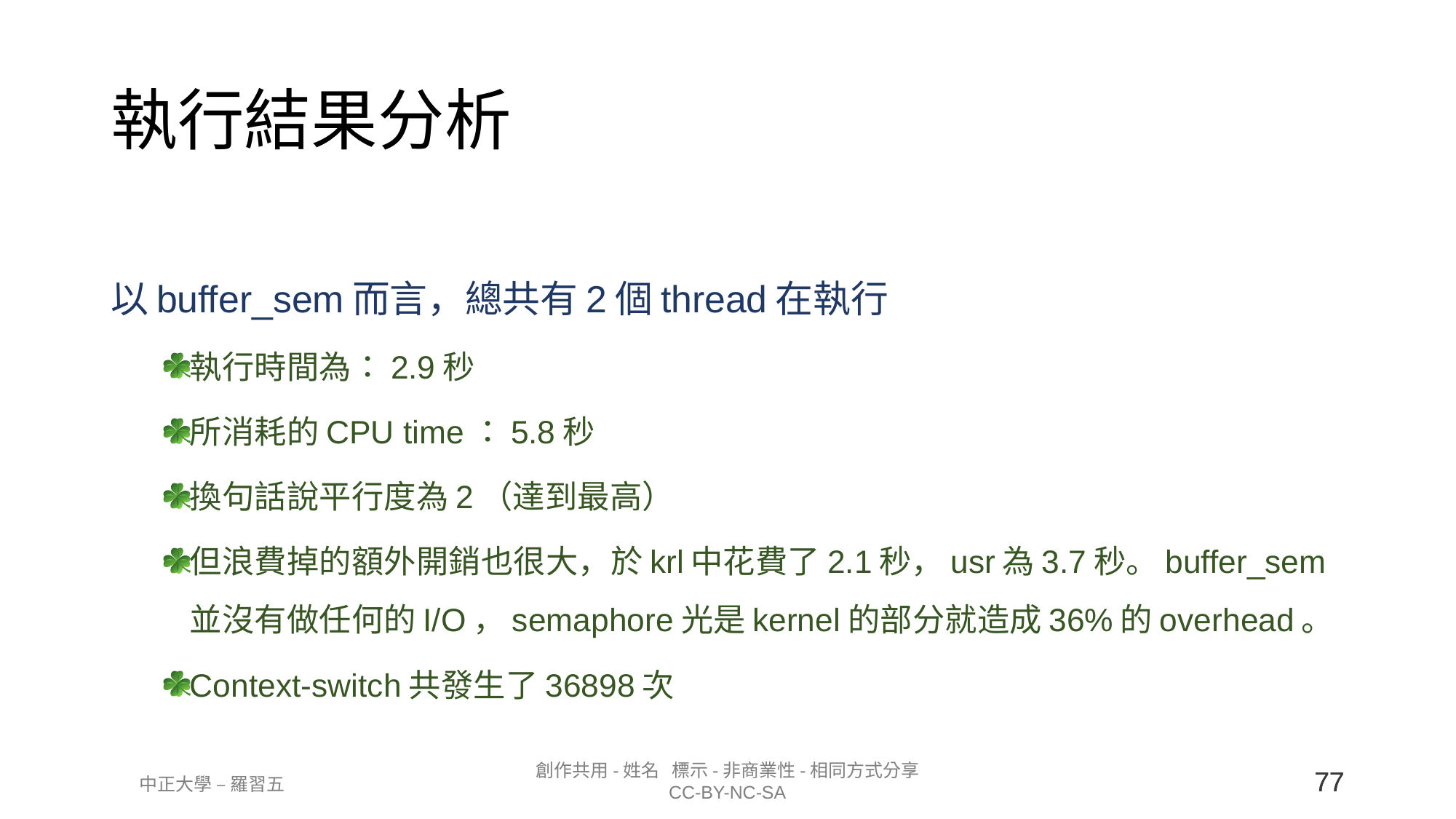

# 執行結果分析
以buffer_sem而言，總共有2個thread在執行
執行時間為：2.9秒
所消耗的CPU time：5.8秒
換句話說平行度為2（達到最高）
但浪費掉的額外開銷也很大，於krl中花費了2.1秒，usr為3.7秒。buffer_sem並沒有做任何的I/O，semaphore光是kernel的部分就造成36%的overhead。
Context-switch共發生了36898次